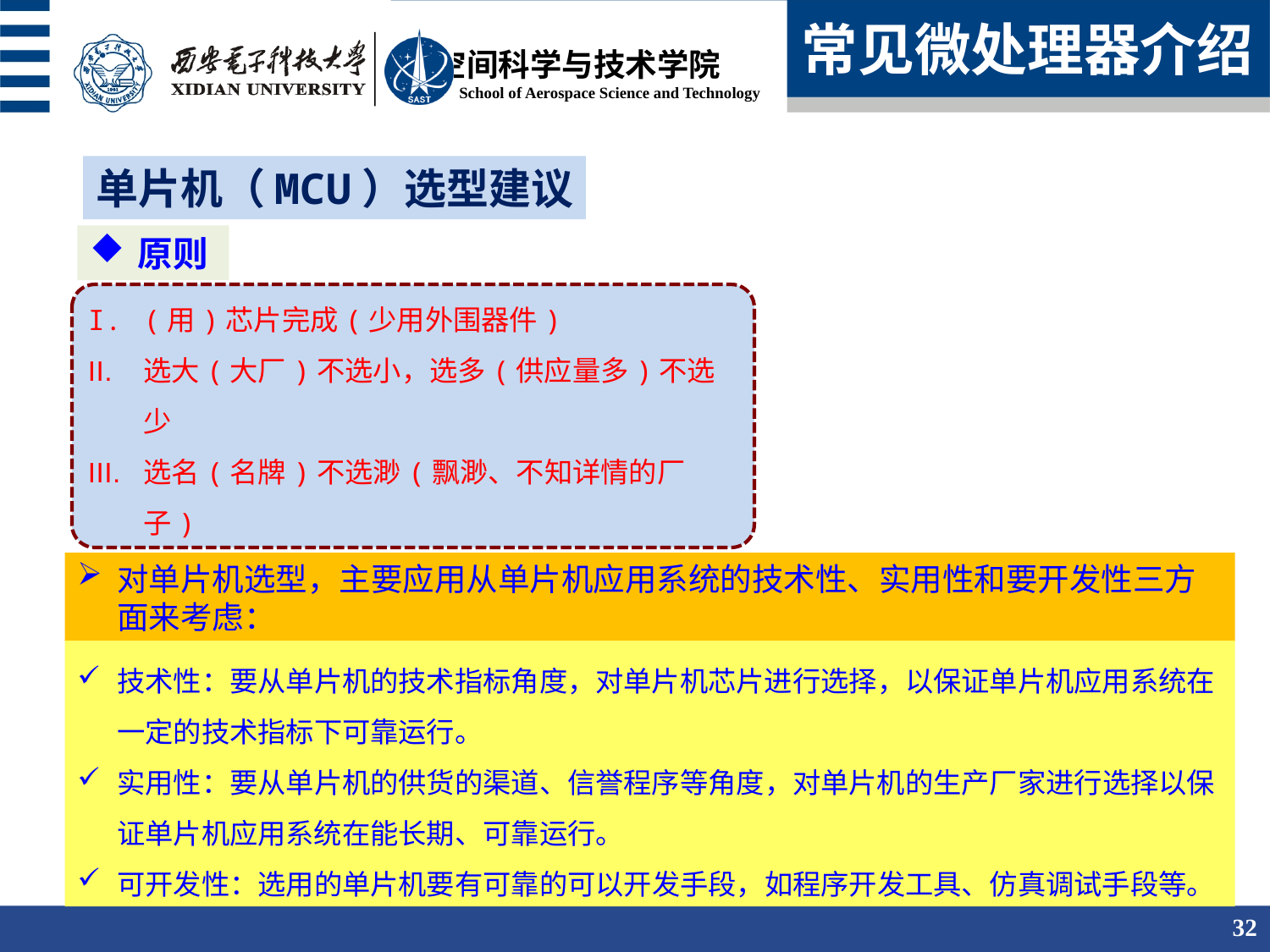

常见微处理器介绍
单片机（MCU）选型建议
原则
(用)芯片完成(少用外围器件)
选大(大厂)不选小，选多(供应量多)不选少
选名(名牌)不选渺(飘渺、不知详情的厂子)
选廉(廉价)但要好(质量保证)
在缺芯的情况下，优选货源充足的单片机

对单片机选型，主要应用从单片机应用系统的技术性、实用性和要开发性三方面来考虑：
技术性：要从单片机的技术指标角度，对单片机芯片进行选择，以保证单片机应用系统在一定的技术指标下可靠运行。
实用性：要从单片机的供货的渠道、信誉程序等角度，对单片机的生产厂家进行选择以保证单片机应用系统在能长期、可靠运行。
可开发性：选用的单片机要有可靠的可以开发手段，如程序开发工具、仿真调试手段等。